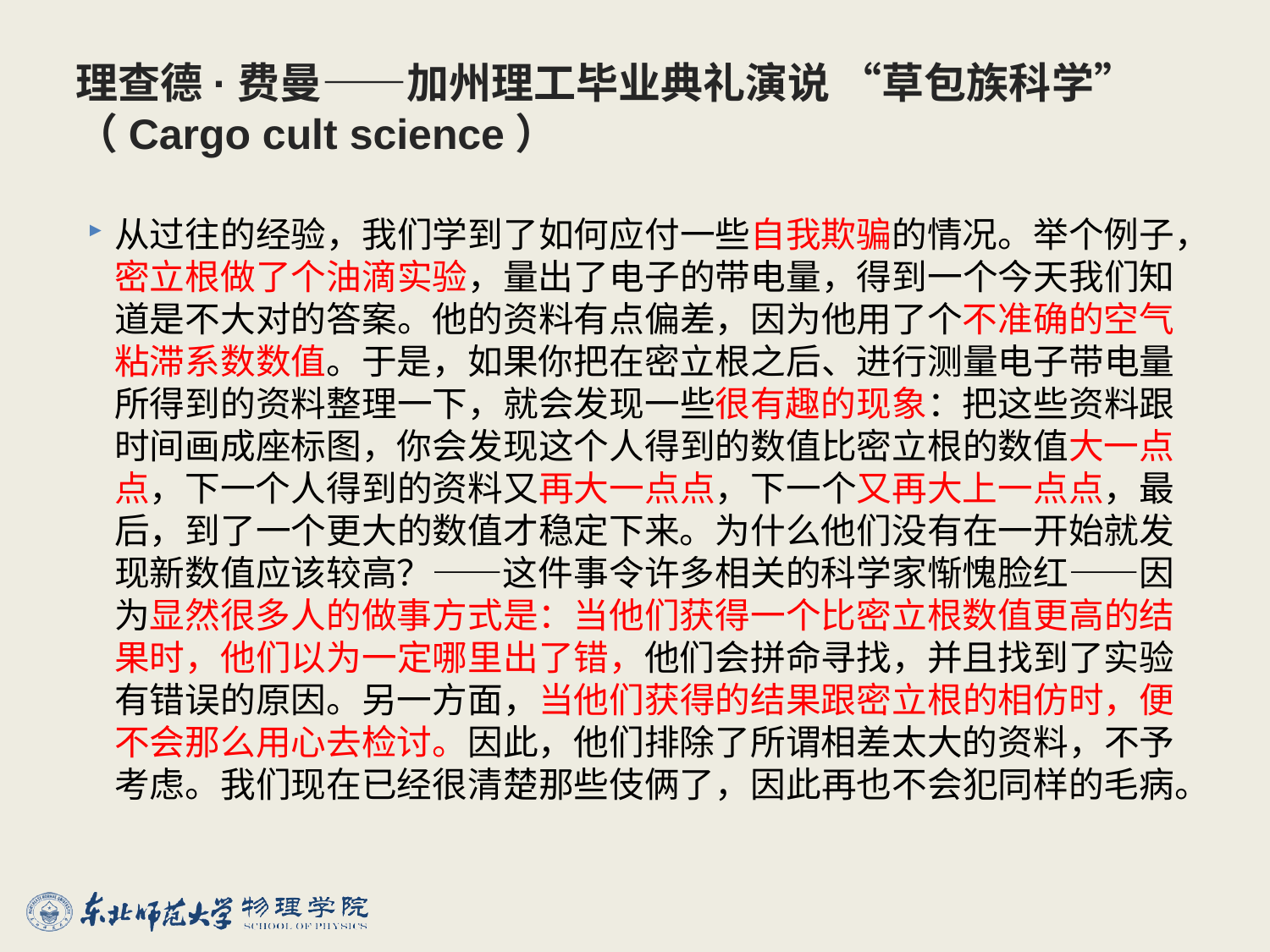

# 理查德·费曼——加州理工毕业典礼演说 “草包族科学”（Cargo cult science）
从过往的经验，我们学到了如何应付一些自我欺骗的情况。举个例子，密立根做了个油滴实验，量出了电子的带电量，得到一个今天我们知道是不大对的答案。他的资料有点偏差，因为他用了个不准确的空气粘滞系数数值。于是，如果你把在密立根之后、进行测量电子带电量所得到的资料整理一下，就会发现一些很有趣的现象：把这些资料跟时间画成座标图，你会发现这个人得到的数值比密立根的数值大一点点，下一个人得到的资料又再大一点点，下一个又再大上一点点，最后，到了一个更大的数值才稳定下来。为什么他们没有在一开始就发现新数值应该较高？——这件事令许多相关的科学家惭愧脸红——因为显然很多人的做事方式是：当他们获得一个比密立根数值更高的结果时，他们以为一定哪里出了错，他们会拼命寻找，并且找到了实验有错误的原因。另一方面，当他们获得的结果跟密立根的相仿时，便不会那么用心去检讨。因此，他们排除了所谓相差太大的资料，不予考虑。我们现在已经很清楚那些伎俩了，因此再也不会犯同样的毛病。